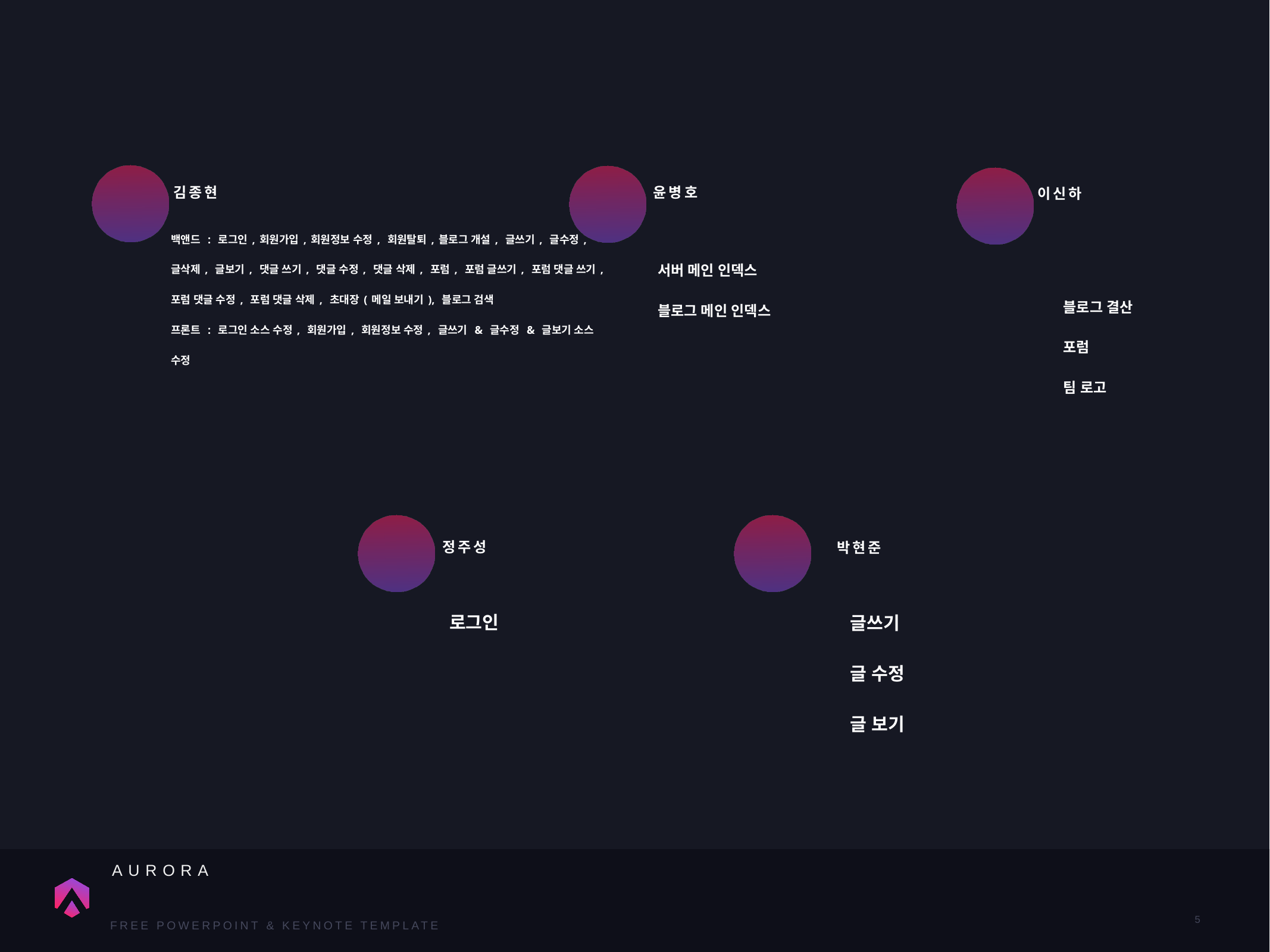

서버 메인 인덱스
블로그 메인 인덱스
윤병호
김종현
이신하

블로그 결산
포럼
팀 로고
백앤드 : 로그인,회원가입,회원정보 수정, 회원탈퇴,블로그 개설, 글쓰기, 글수정, 글삭제, 글보기, 댓글 쓰기, 댓글 수정, 댓글 삭제, 포럼, 포럼 글쓰기, 포럼 댓글 쓰기, 포럼 댓글 수정, 포럼 댓글 삭제, 초대장(메일 보내기), 블로그 검색
프론트 : 로그인 소스 수정, 회원가입, 회원정보 수정, 글쓰기 & 글수정 & 글보기 소스 수정

정주성
박현준
로그인
글쓰기
글 수정
글 보기
5